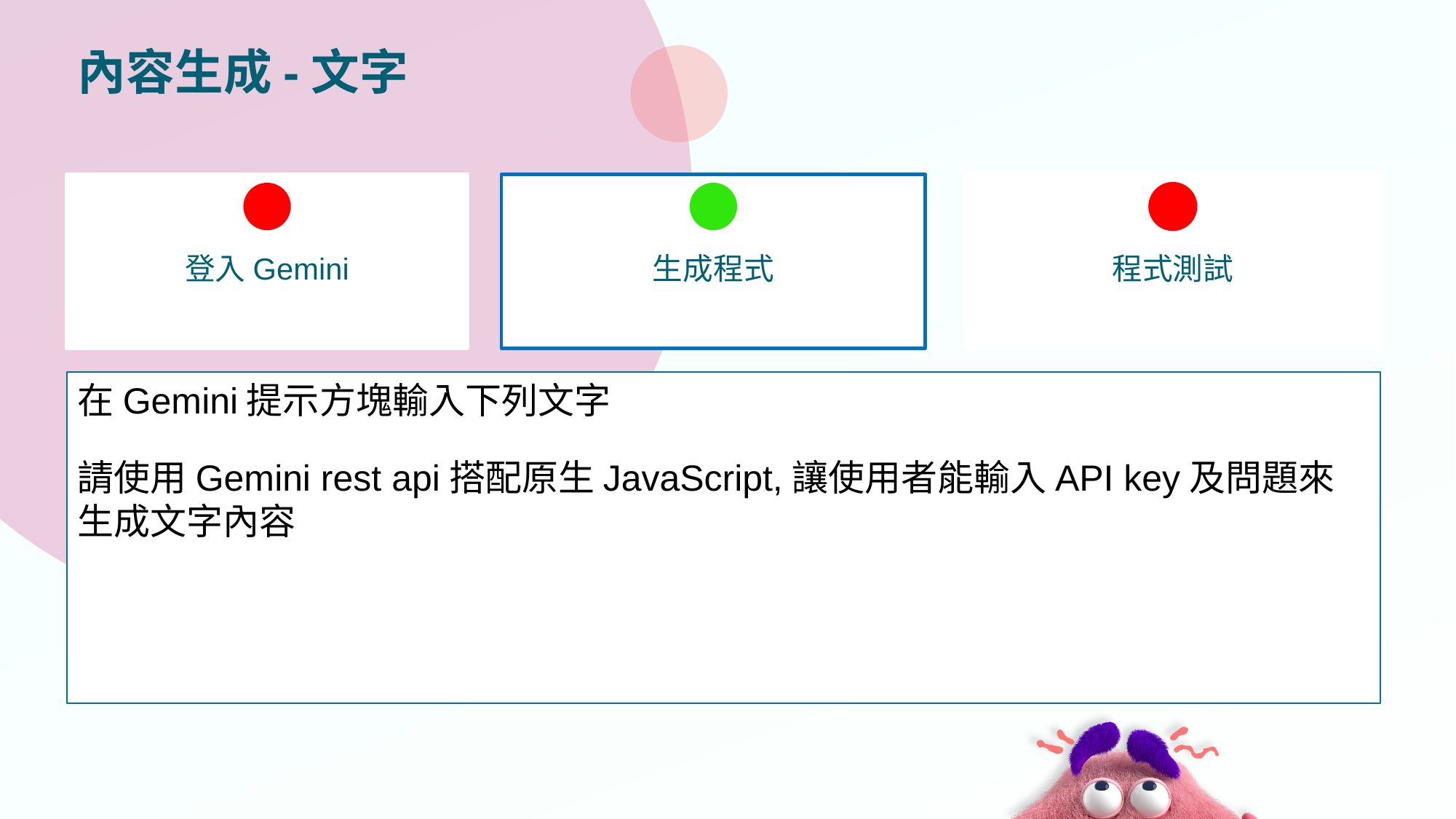

# 內容生成-文字

登入Gemini

生成程式

程式測試

在Gemini提示方塊輸入下列文字
請使用Gemini rest api搭配原生JavaScript,讓使用者能輸入API key及問題來生成文字內容